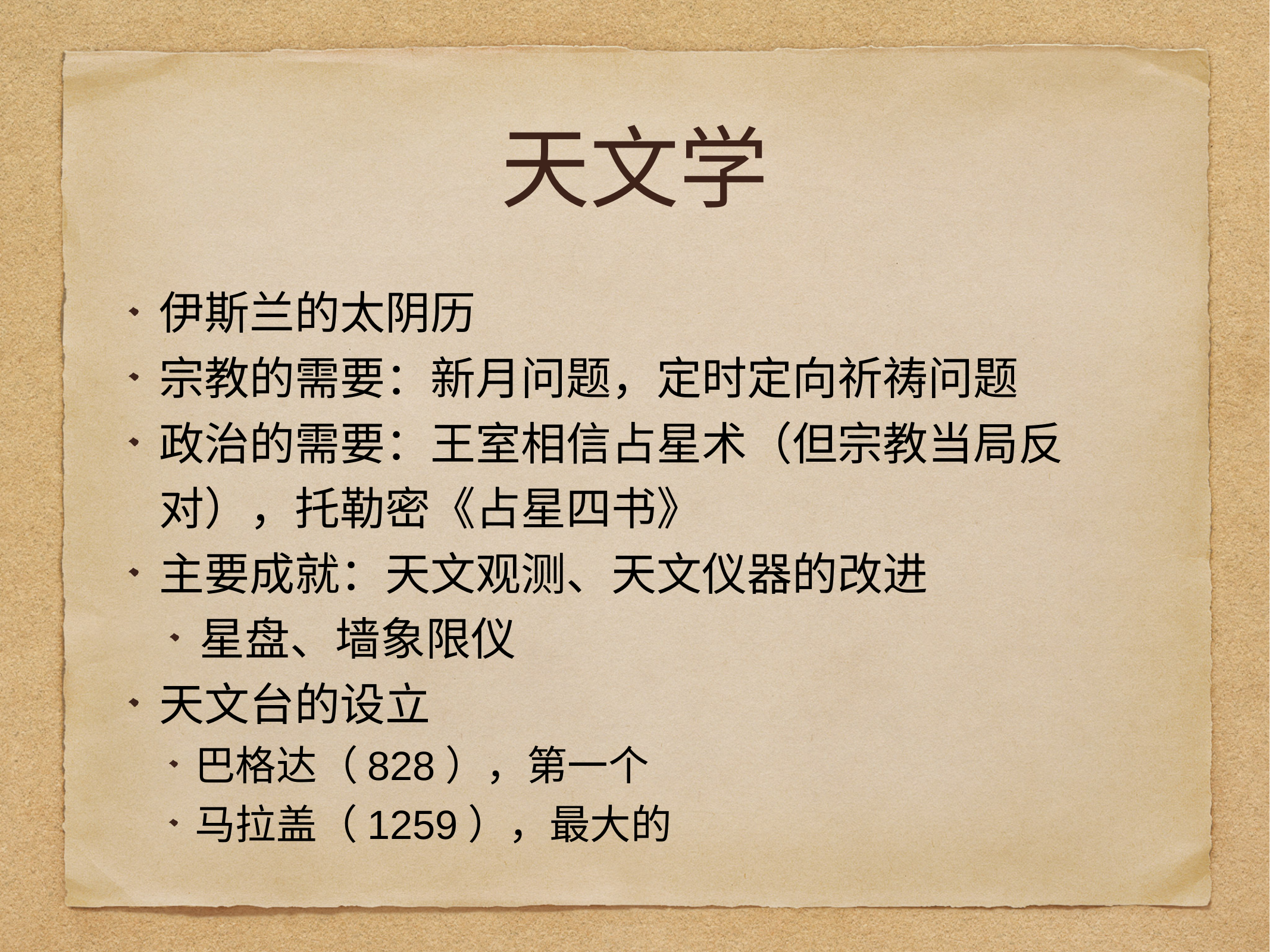

# 天文学
伊斯兰的太阴历
宗教的需要：新月问题，定时定向祈祷问题
政治的需要：王室相信占星术（但宗教当局反对），托勒密《占星四书》
主要成就：天文观测、天文仪器的改进
星盘、墙象限仪
天文台的设立
巴格达（828），第一个
马拉盖（1259），最大的